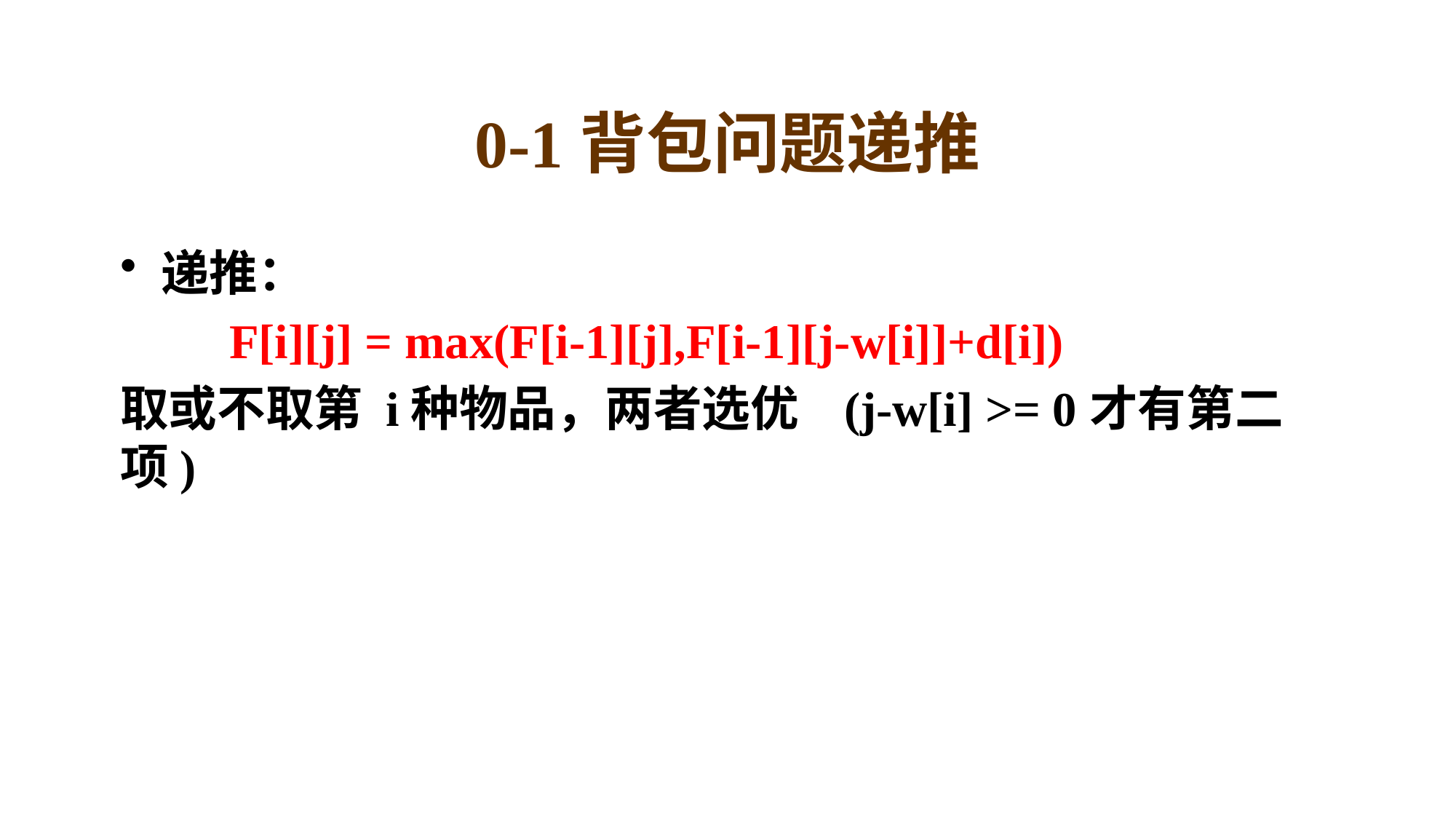

# 0-1背包问题递推
递推：
	F[i][j] = max(F[i-1][j],F[i-1][j-w[i]]+d[i])
取或不取第 i种物品，两者选优   (j-w[i] >= 0才有第二项)